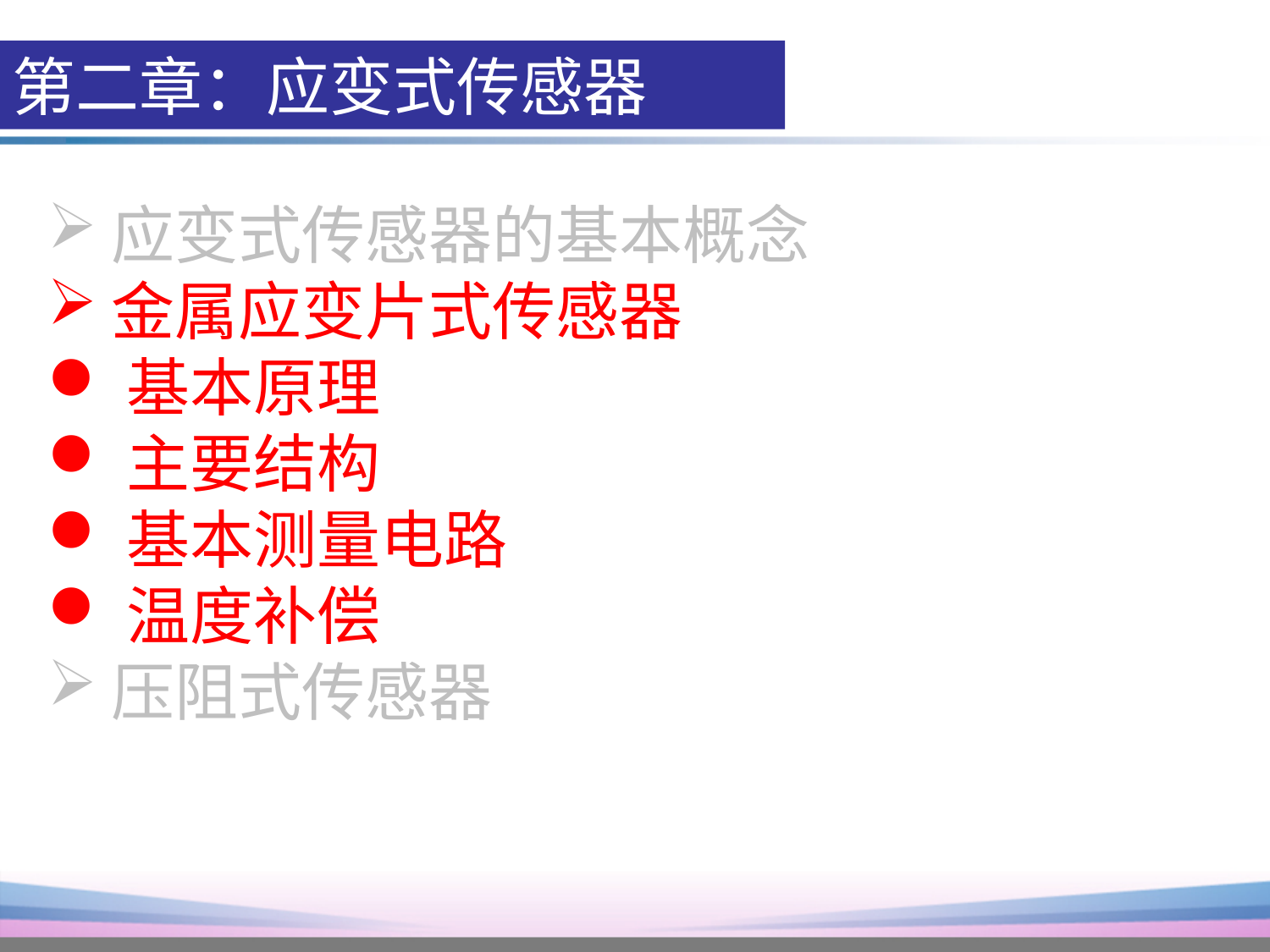

第二章：应变式传感器
应变式传感器的基本概念
金属应变片式传感器
基本原理
主要结构
基本测量电路
温度补偿
压阻式传感器